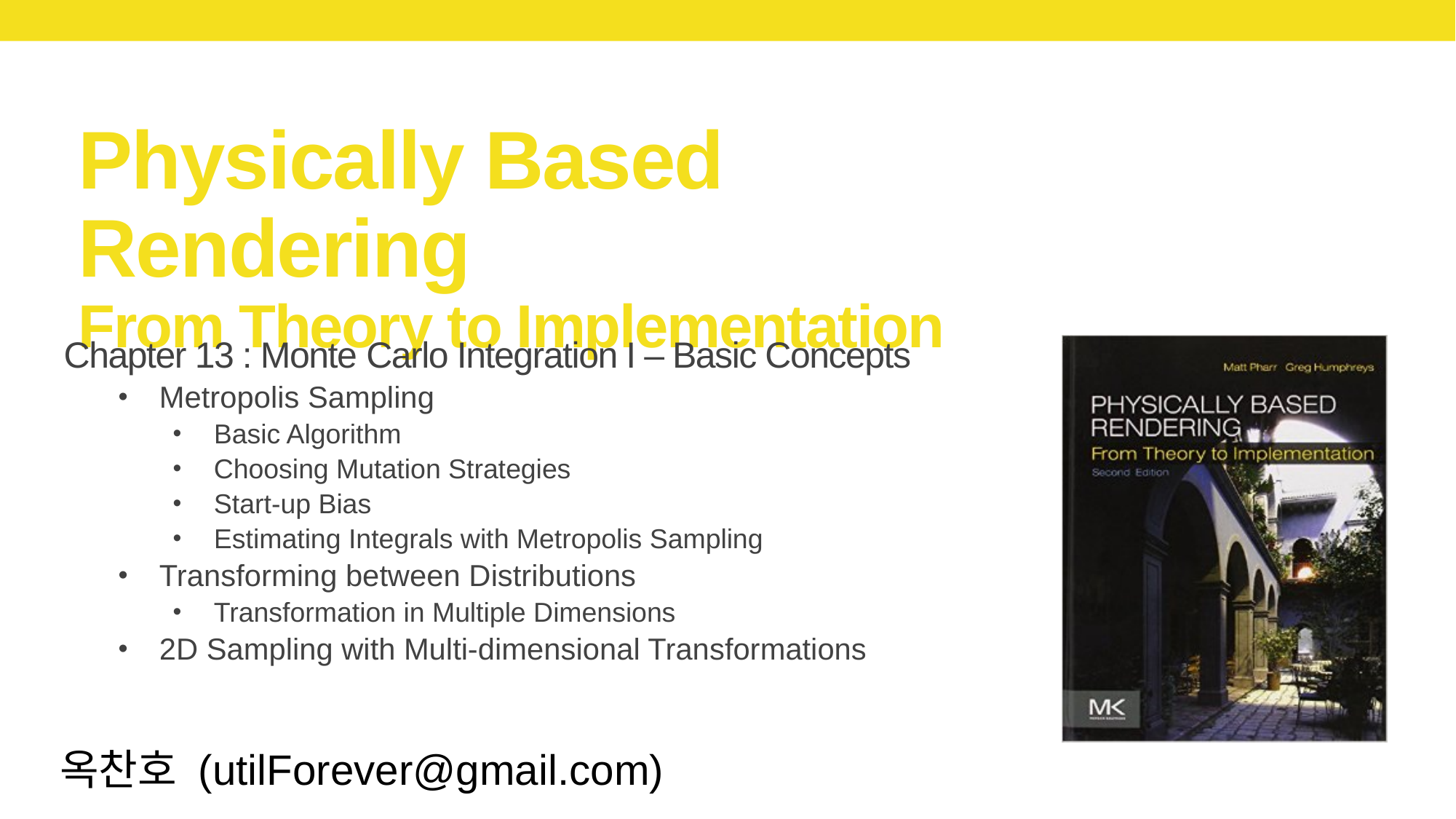

# Physically Based Rendering From Theory to Implementation
Chapter 13 : Monte Carlo Integration I – Basic Concepts
Metropolis Sampling
Basic Algorithm
Choosing Mutation Strategies
Start-up Bias
Estimating Integrals with Metropolis Sampling
Transforming between Distributions
Transformation in Multiple Dimensions
2D Sampling with Multi-dimensional Transformations
옥찬호 (utilForever@gmail.com)